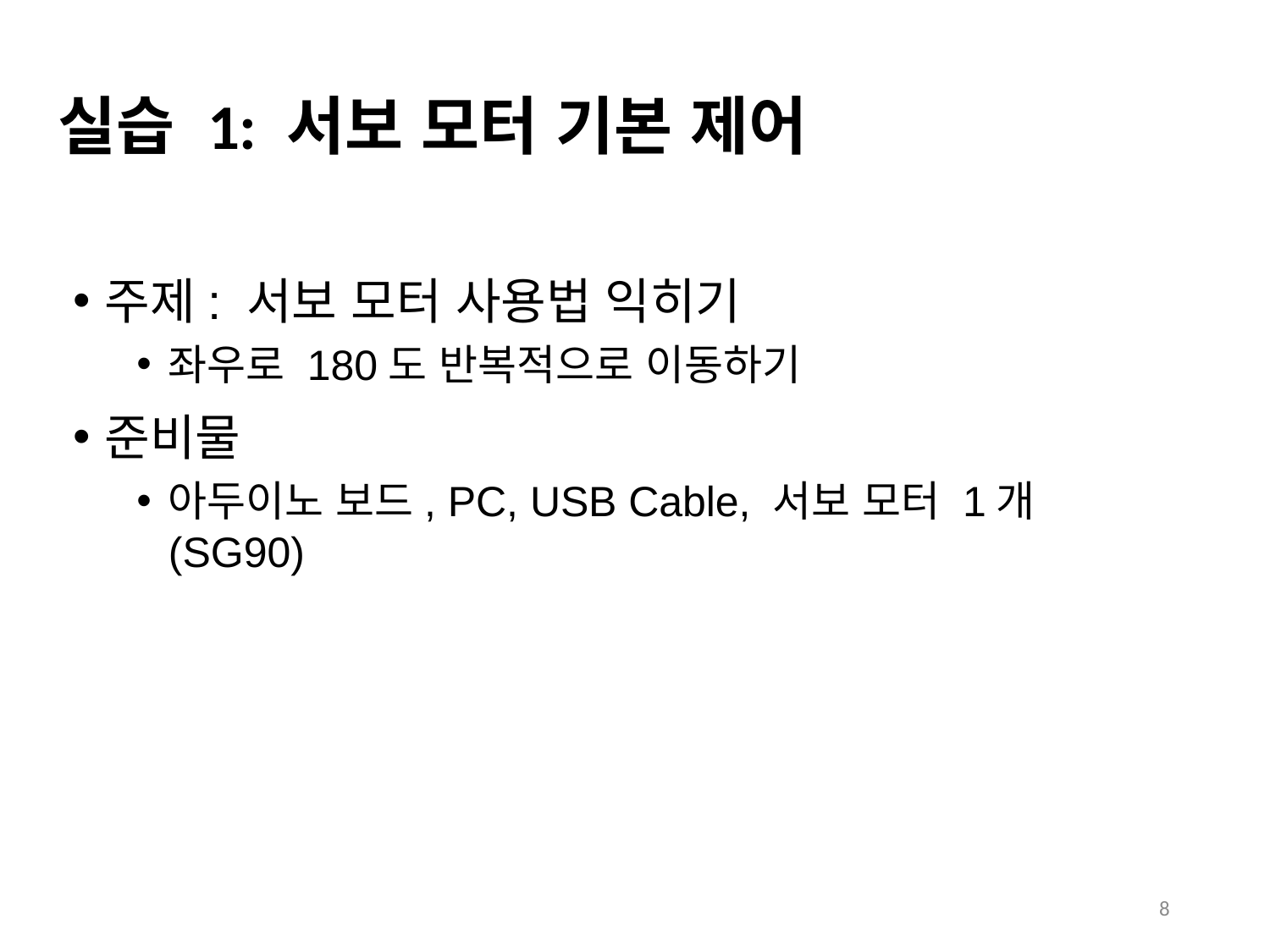

# 실습 1: 서보 모터 기본 제어
주제: 서보 모터 사용법 익히기
좌우로 180도 반복적으로 이동하기
준비물
아두이노 보드, PC, USB Cable, 서보 모터 1개(SG90)

8